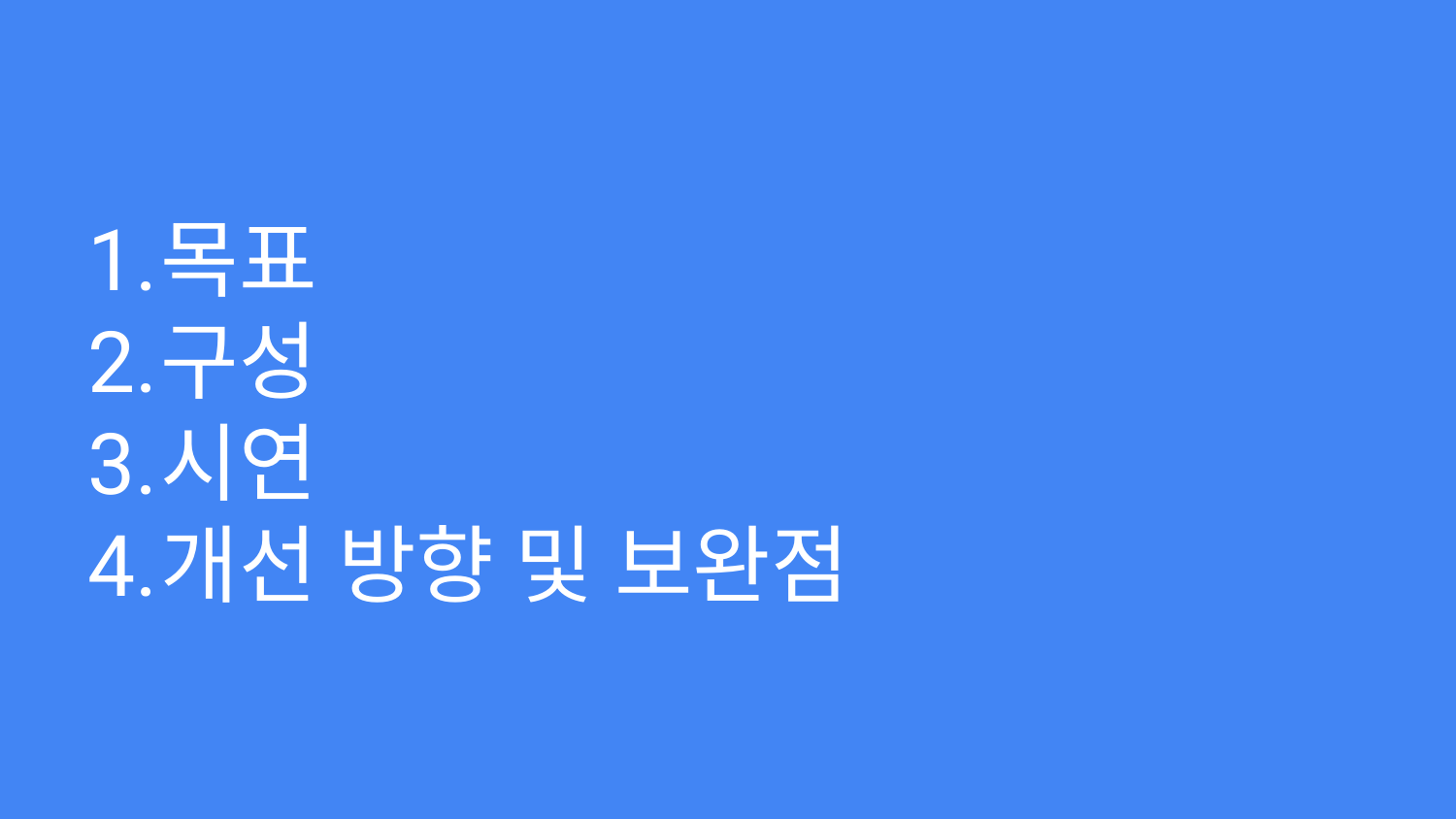

# 목표
구성
시연
개선 방향 및 보완점